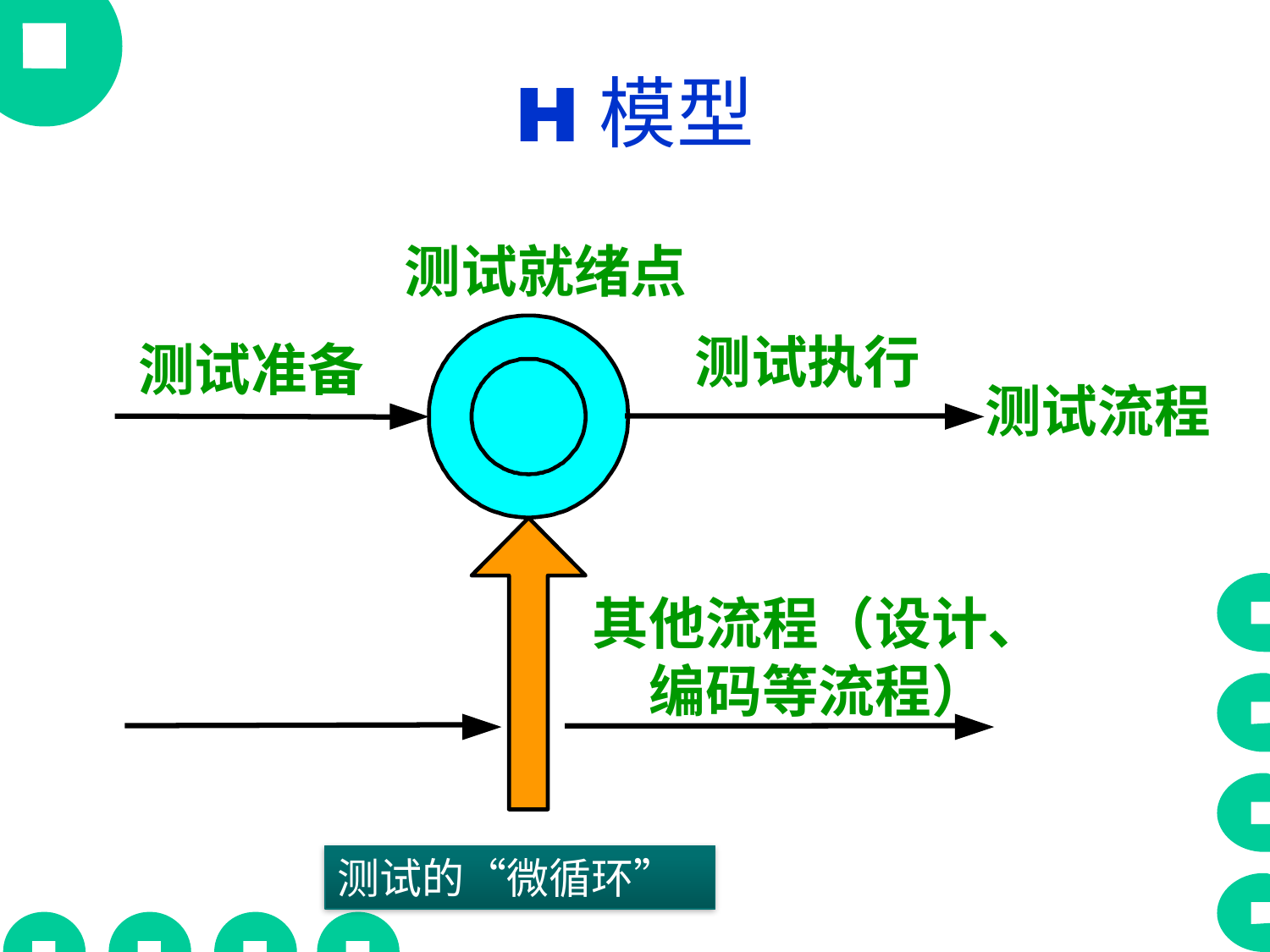

# H模型
测试就绪点

测试执行
测试准备

测试流程

其他流程（设计、编码等流程）

测试的“微循环”